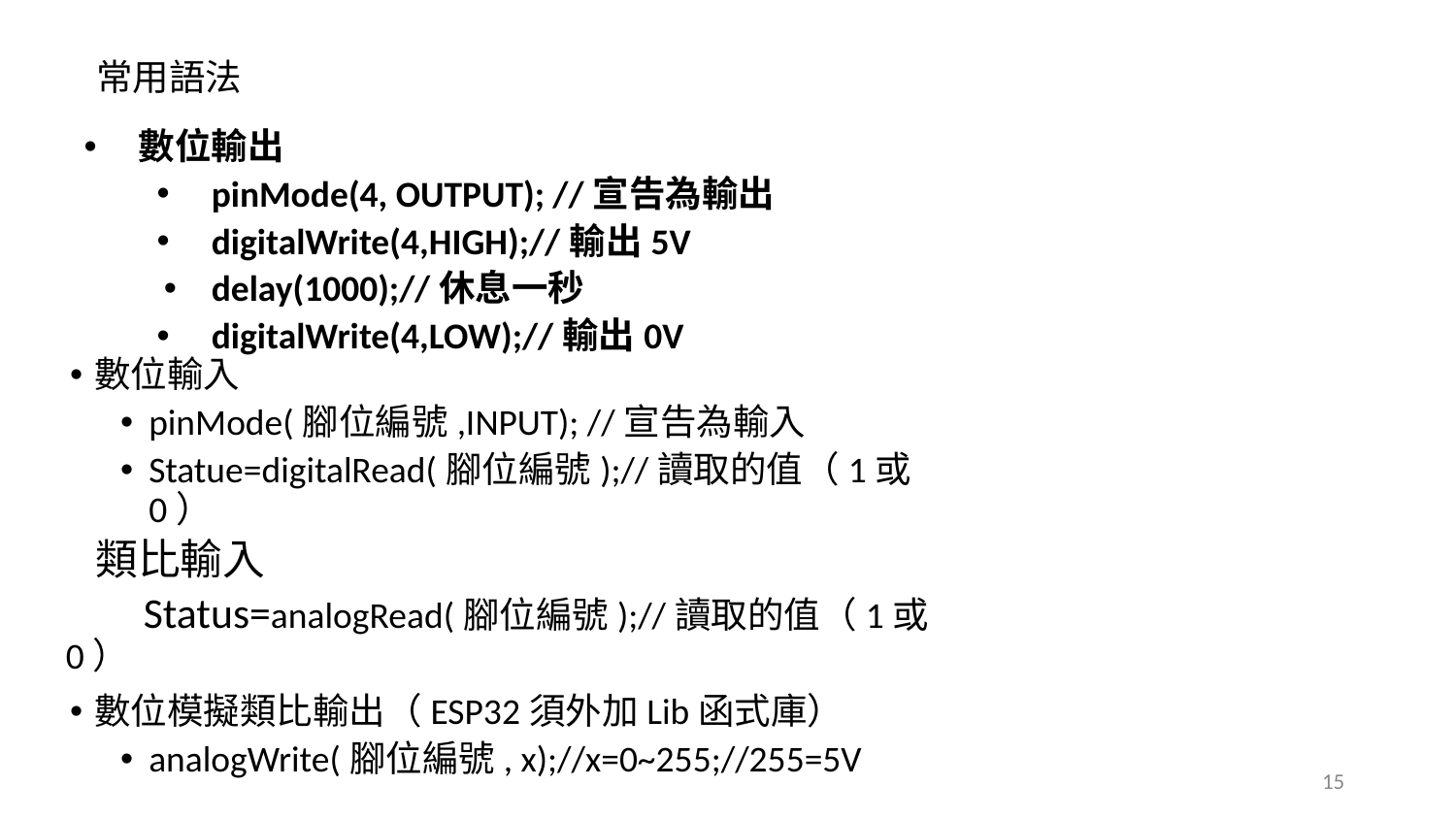

# 常用語法
數位輸出
pinMode(4, OUTPUT); //宣告為輸出
digitalWrite(4,HIGH);//輸出5V
delay(1000);//休息一秒
digitalWrite(4,LOW);//輸出0V
數位輸入
pinMode(腳位編號,INPUT); //宣告為輸入
Statue=digitalRead(腳位編號);//讀取的值（1或0）
  類比輸入
        Status=analogRead(腳位編號);//讀取的值（1或0）
數位模擬類比輸出（ESP32須外加Lib函式庫）
analogWrite(腳位編號, x);//x=0~255;//255=5V

15